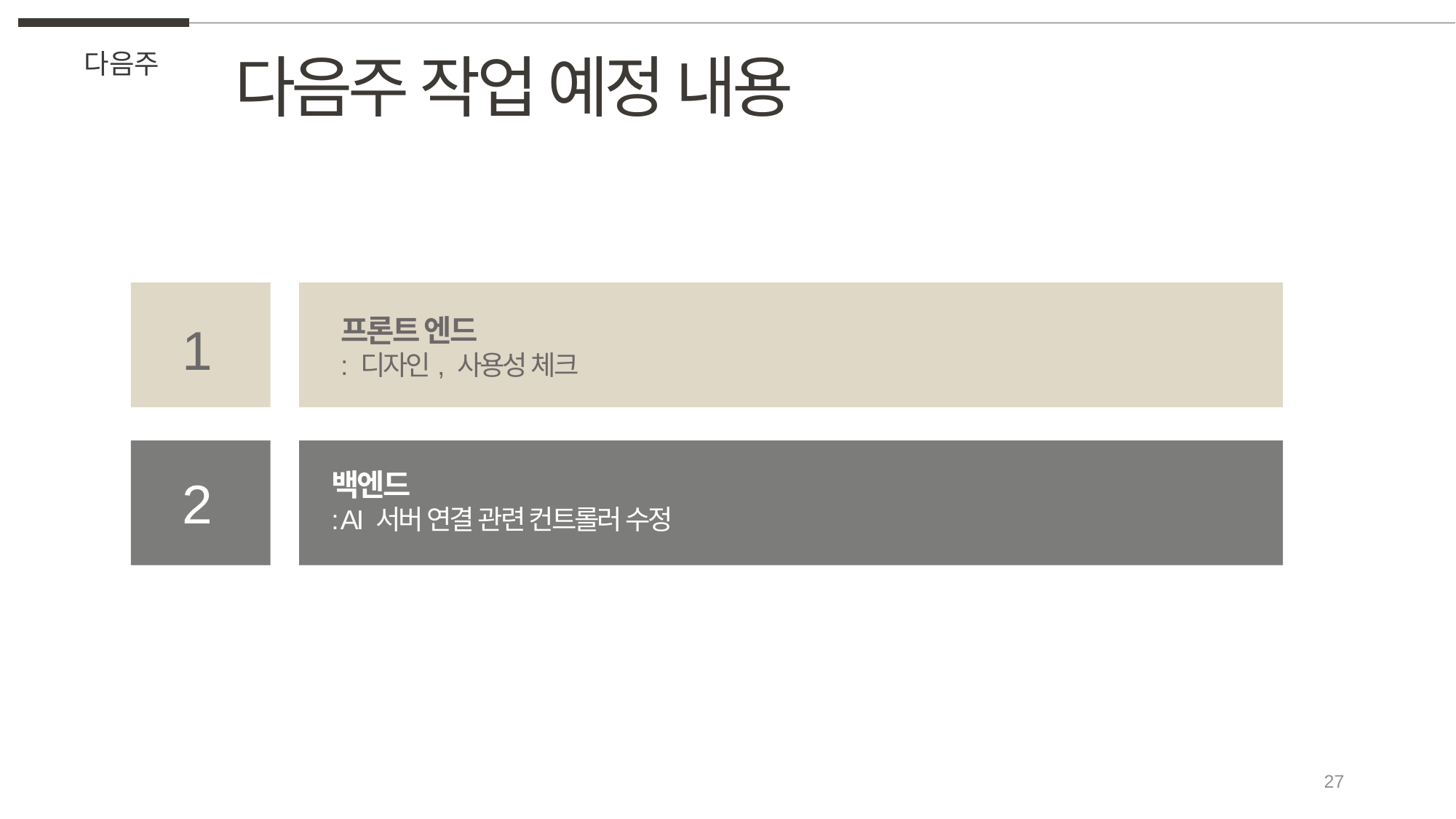

다음주 작업 예정 내용
다음주

프론트 엔드
: 디자인, 사용성 체크
1

백엔드
: AI 서버 연결 관련 컨트롤러 수정
2
3
27